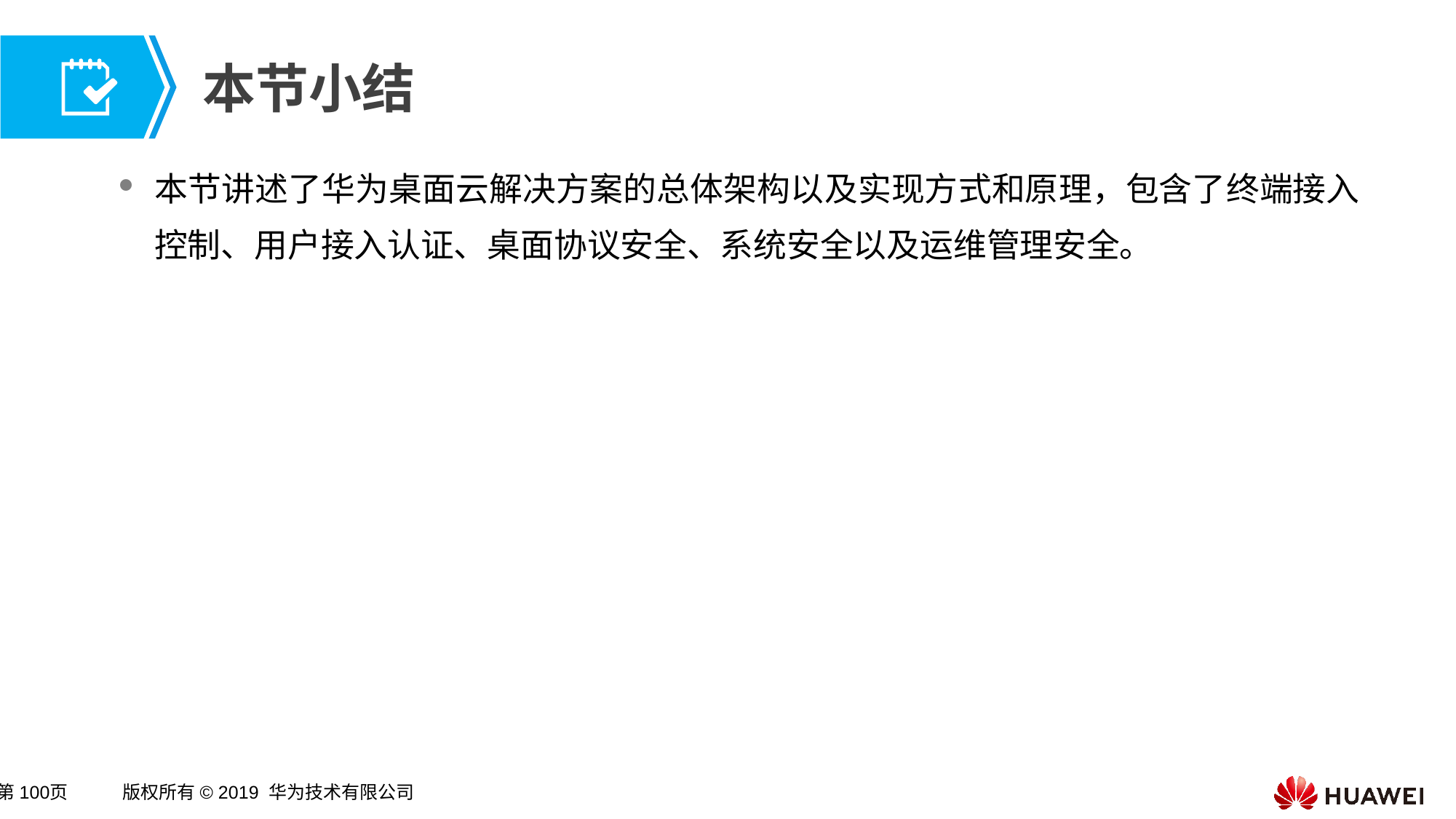

本节讲述了华为桌面云解决方案的总体架构以及实现方式和原理，包含了终端接入控制、用户接入认证、桌面协议安全、系统安全以及运维管理安全。